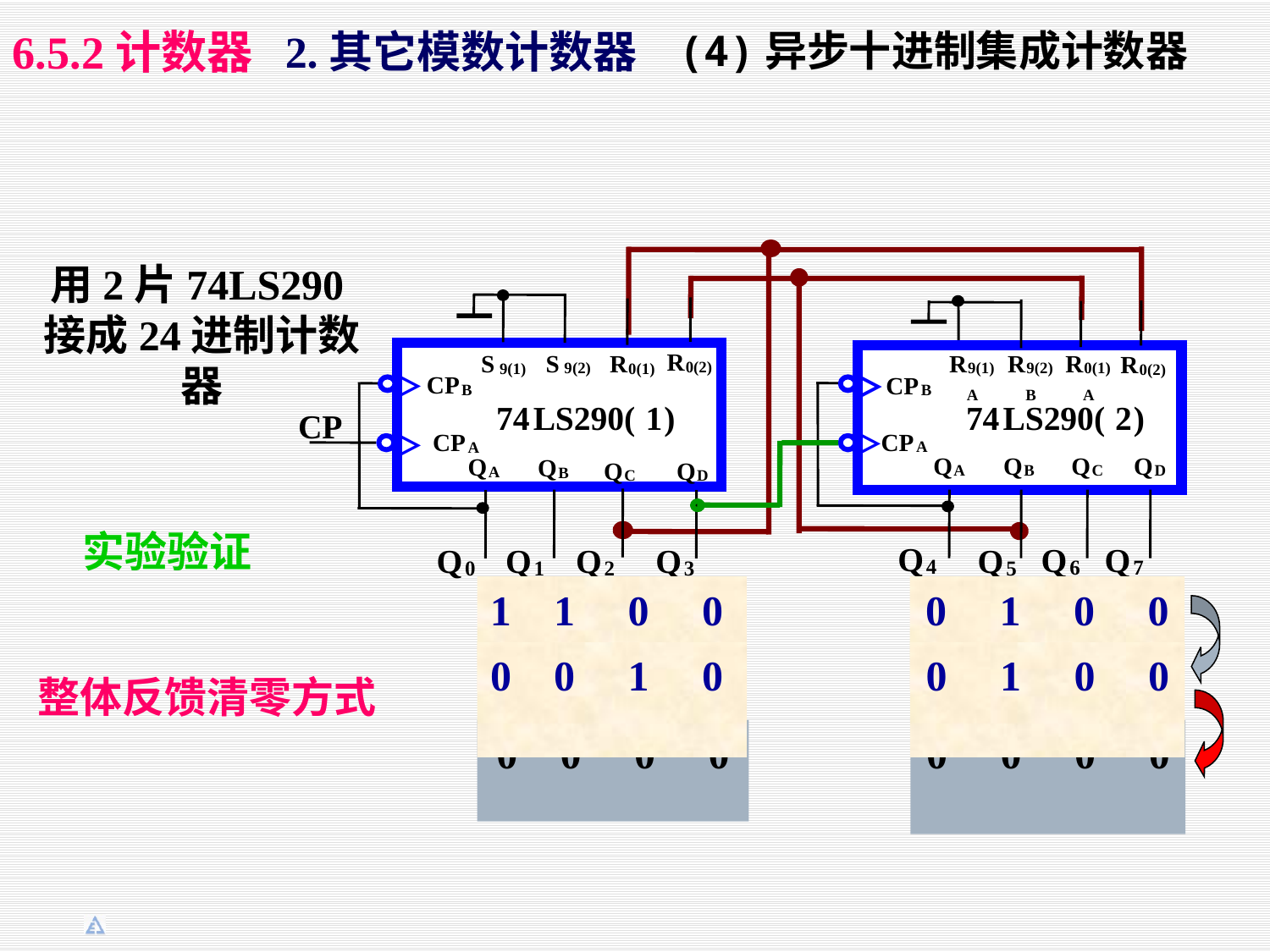

2.其它模数计数器
6.5.2计数器
(4)异步十进制集成计数器

用2片74LS290接成24进制计数器

R

S

R
R
R
S

R

R

0(2)
9(2)
9(1)
9(2)
0(1)
9(1)
0(1)

0(2)

＞

＞
CP

CP

B
B

A
B
A

74
LS290(
1
)

74
LS290(
2
)

CP

CP

＞
CP

＞

A
A

1

Q

Q

Q

Q

Q

Q

Q

Q

A
B
C
D
A
B
C
D

实验验证

Q

Q

Q

Q

Q

Q

Q

Q

4
6
7
5
0
1
2
3
1    1     0     0
0     1     0     0

0    0     1     0
0     1     0     0
整体反馈清零方式

0    0     0     0
0     0     0     0